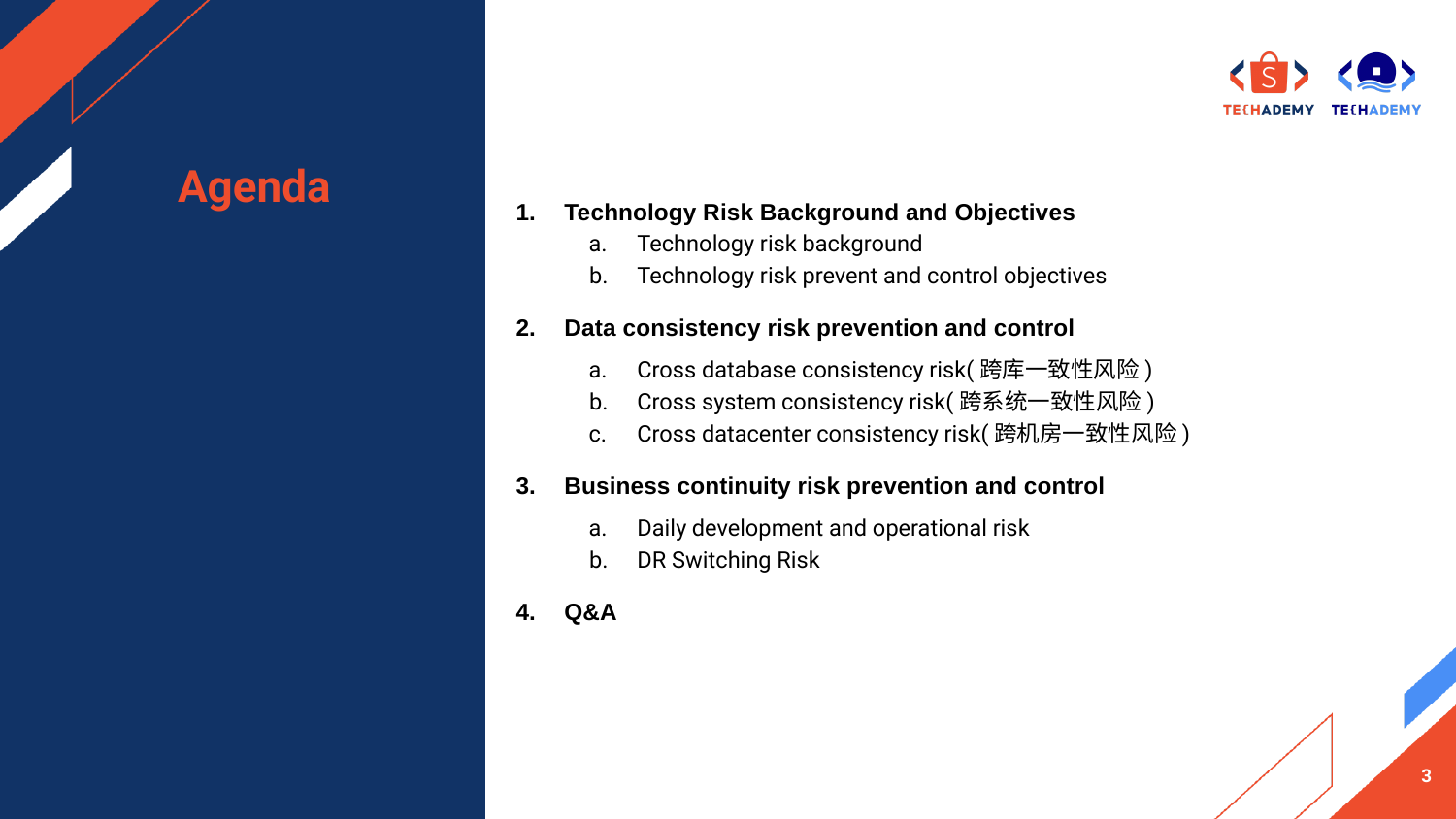

Technology Risk Background and Objectives
Technology risk background
Technology risk prevent and control objectives
Data consistency risk prevention and control
Cross database consistency risk(跨库一致性风险)
Cross system consistency risk(跨系统一致性风险)
Cross datacenter consistency risk(跨机房一致性风险)
Business continuity risk prevention and control
Daily development and operational risk
DR Switching Risk
Q&A

# Agenda
3